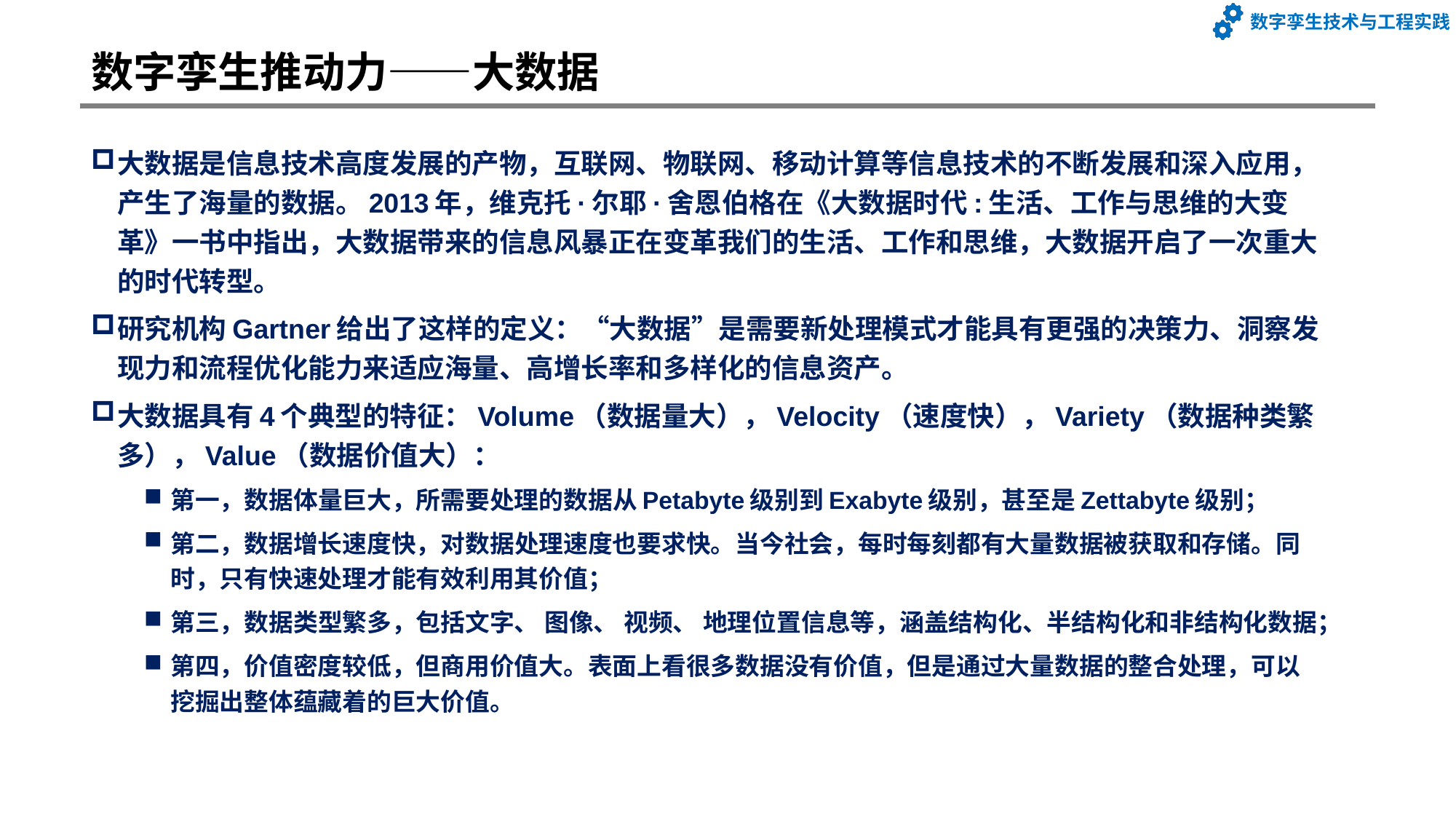

# 数字孪生推动力——大数据
大数据是信息技术高度发展的产物，互联网、物联网、移动计算等信息技术的不断发展和深入应用，产生了海量的数据。2013年，维克托·尔耶·舍恩伯格在《大数据时代:生活、工作与思维的大变革》一书中指出，大数据带来的信息风暴正在变革我们的生活、工作和思维，大数据开启了一次重大的时代转型。
研究机构Gartner给出了这样的定义：“大数据”是需要新处理模式才能具有更强的决策力、洞察发现力和流程优化能力来适应海量、高增长率和多样化的信息资产。
大数据具有4个典型的特征：Volume（数据量大），Velocity（速度快），Variety（数据种类繁多），Value（数据价值大）：
第一，数据体量巨大，所需要处理的数据从Petabyte级别到Exabyte级别，甚至是Zettabyte级别；
第二，数据增长速度快，对数据处理速度也要求快。当今社会，每时每刻都有大量数据被获取和存储。同时，只有快速处理才能有效利用其价值；
第三，数据类型繁多，包括文字、 图像、 视频、 地理位置信息等，涵盖结构化、半结构化和非结构化数据；
第四，价值密度较低，但商用价值大。表面上看很多数据没有价值，但是通过大量数据的整合处理，可以挖掘出整体蕴藏着的巨大价值。